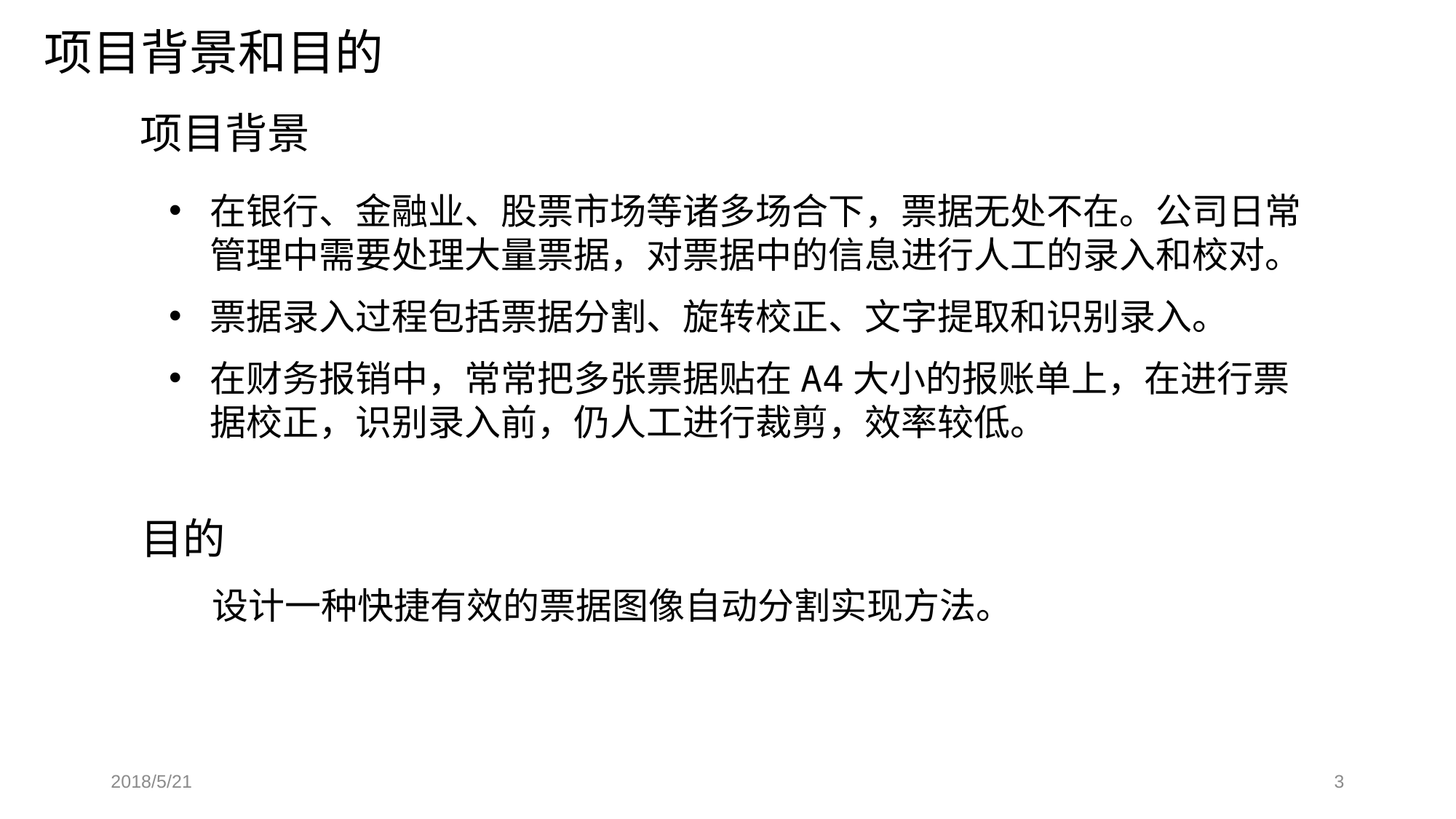

项目背景和目的
项目背景
在银行、金融业、股票市场等诸多场合下，票据无处不在。公司日常管理中需要处理大量票据，对票据中的信息进行人工的录入和校对。
票据录入过程包括票据分割、旋转校正、文字提取和识别录入。
在财务报销中，常常把多张票据贴在A4大小的报账单上，在进行票据校正，识别录入前，仍人工进行裁剪，效率较低。
目的
设计一种快捷有效的票据图像自动分割实现方法。
2018/5/21
3